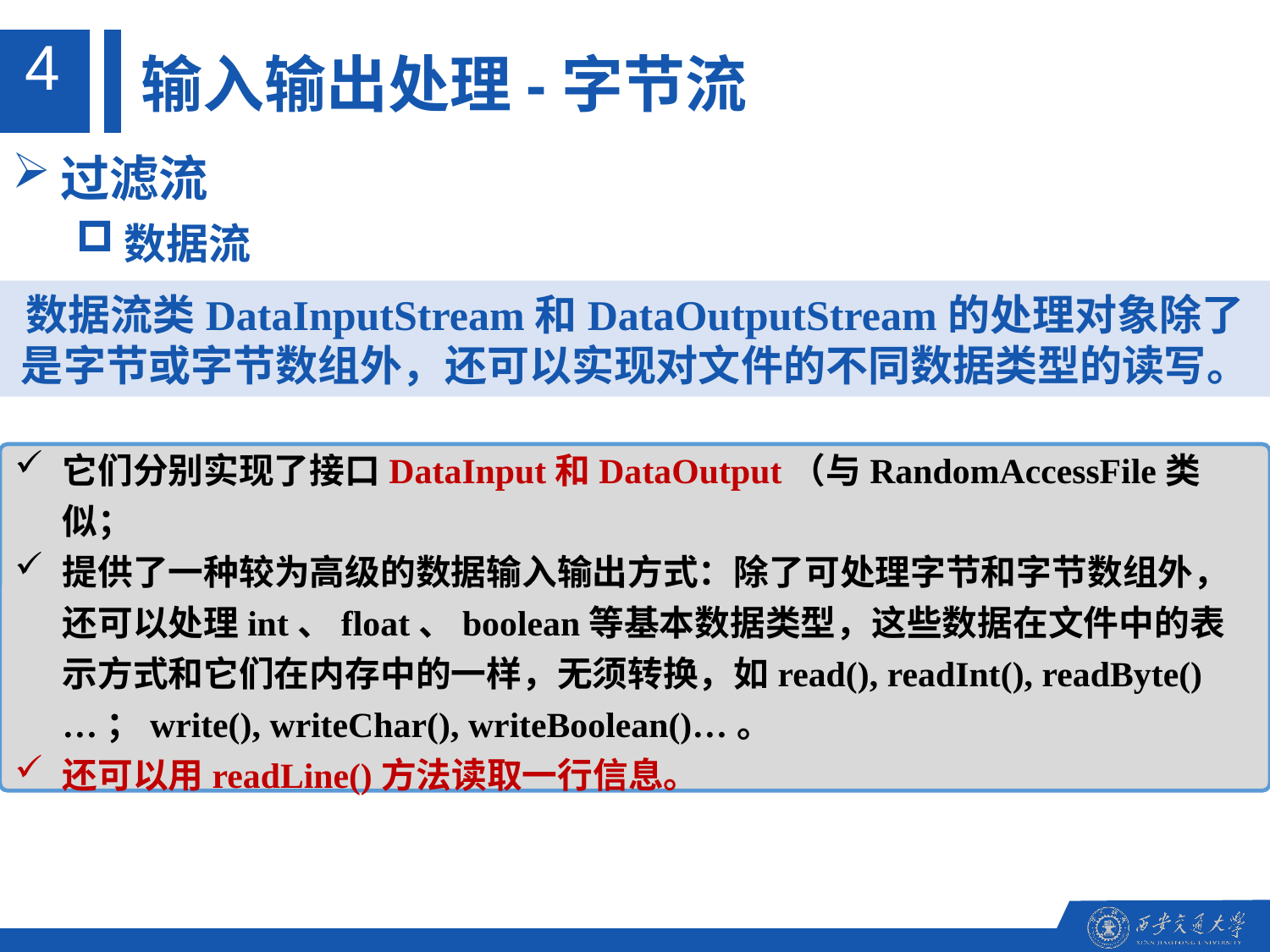

4
输入输出处理-字节流
过滤流
数据流
数据流类DataInputStream和DataOutputStream的处理对象除了是字节或字节数组外，还可以实现对文件的不同数据类型的读写。
它们分别实现了接口DataInput和DataOutput（与RandomAccessFile类似；
提供了一种较为高级的数据输入输出方式：除了可处理字节和字节数组外，还可以处理int、float、boolean等基本数据类型，这些数据在文件中的表示方式和它们在内存中的一样，无须转换，如read(), readInt(), readByte() …；write(), writeChar(), writeBoolean()…。
还可以用readLine()方法读取一行信息。